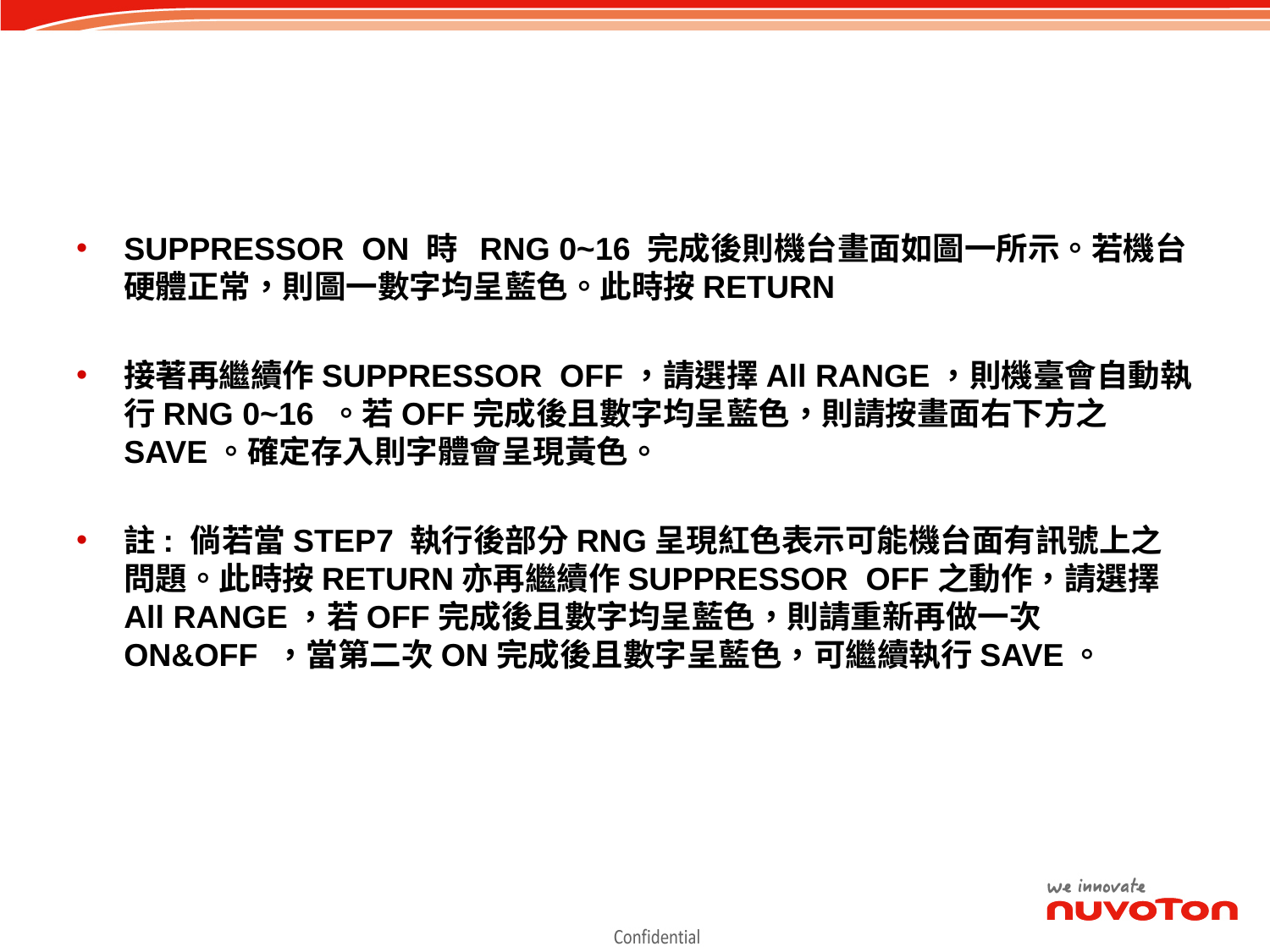

#
SUPPRESSOR  ON 時  RNG 0~16 完成後則機台畫面如圖一所示。若機台硬體正常，則圖一數字均呈藍色。此時按RETURN

接著再繼續作SUPPRESSOR  OFF，請選擇All RANGE，則機臺會自動執行RNG 0~16 。若OFF完成後且數字均呈藍色，則請按畫面右下方之SAVE。確定存入則字體會呈現黃色。

註: 倘若當STEP7 執行後部分RNG呈現紅色表示可能機台面有訊號上之問題。此時按RETURN亦再繼續作SUPPRESSOR  OFF之動作，請選擇All RANGE，若OFF完成後且數字均呈藍色，則請重新再做一次ON&OFF ，當第二次ON完成後且數字呈藍色，可繼續執行SAVE。